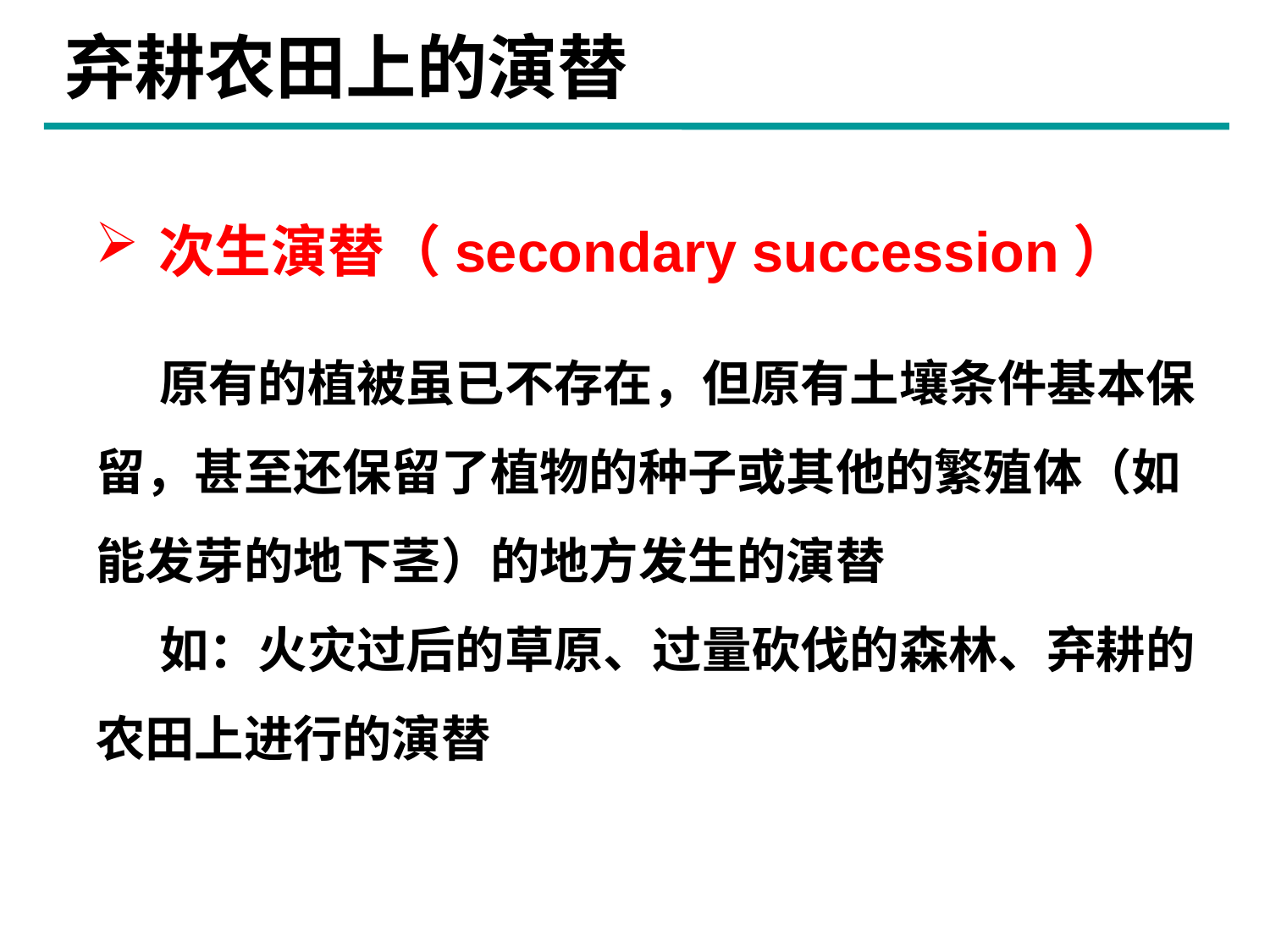

# 弃耕农田上的演替
次生演替（secondary succession）
原有的植被虽已不存在，但原有土壤条件基本保留，甚至还保留了植物的种子或其他的繁殖体（如能发芽的地下茎）的地方发生的演替
如：火灾过后的草原、过量砍伐的森林、弃耕的农田上进行的演替